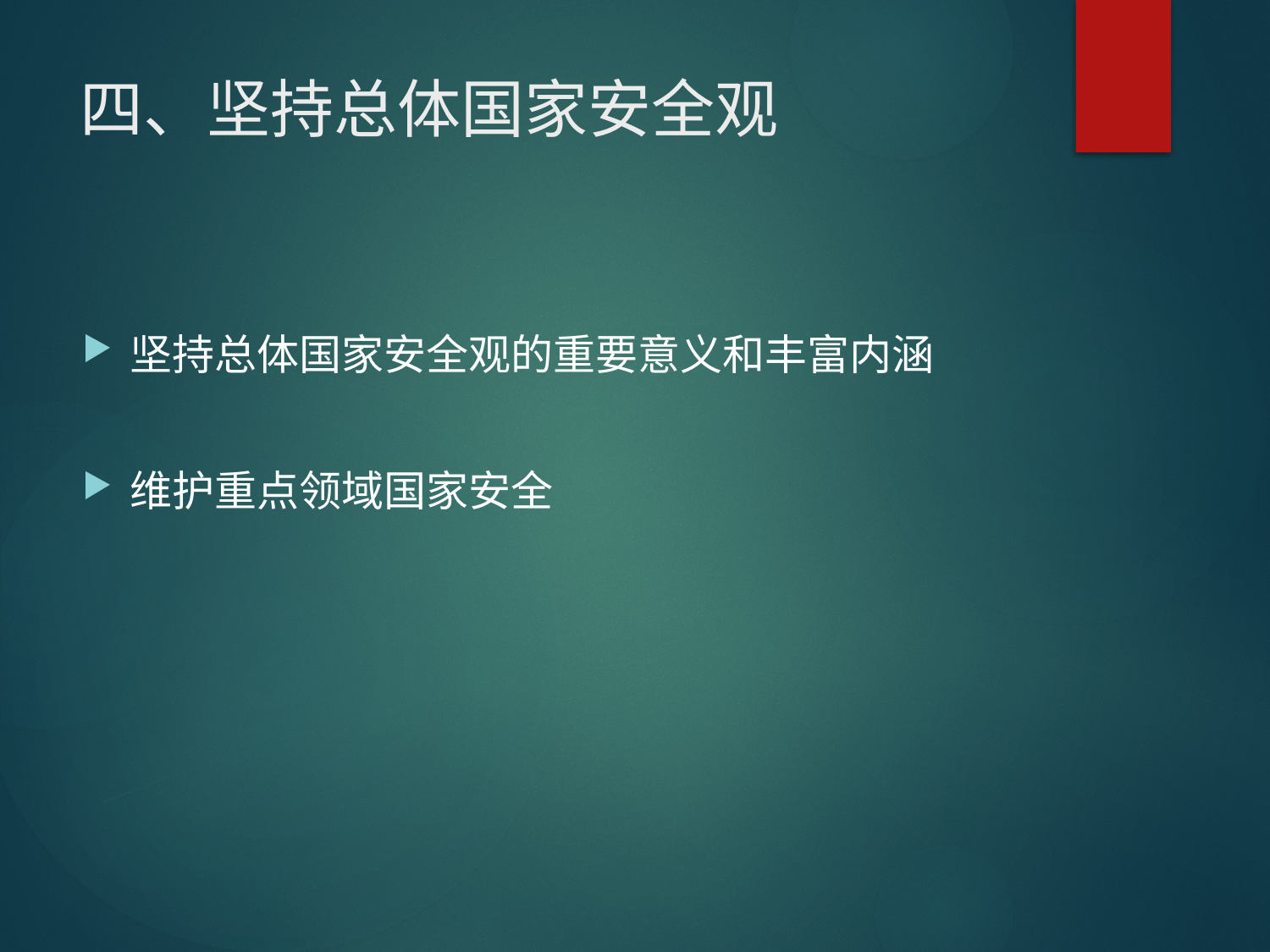

# 四、坚持总体国家安全观
坚持总体国家安全观的重要意义和丰富内涵

维护重点领域国家安全